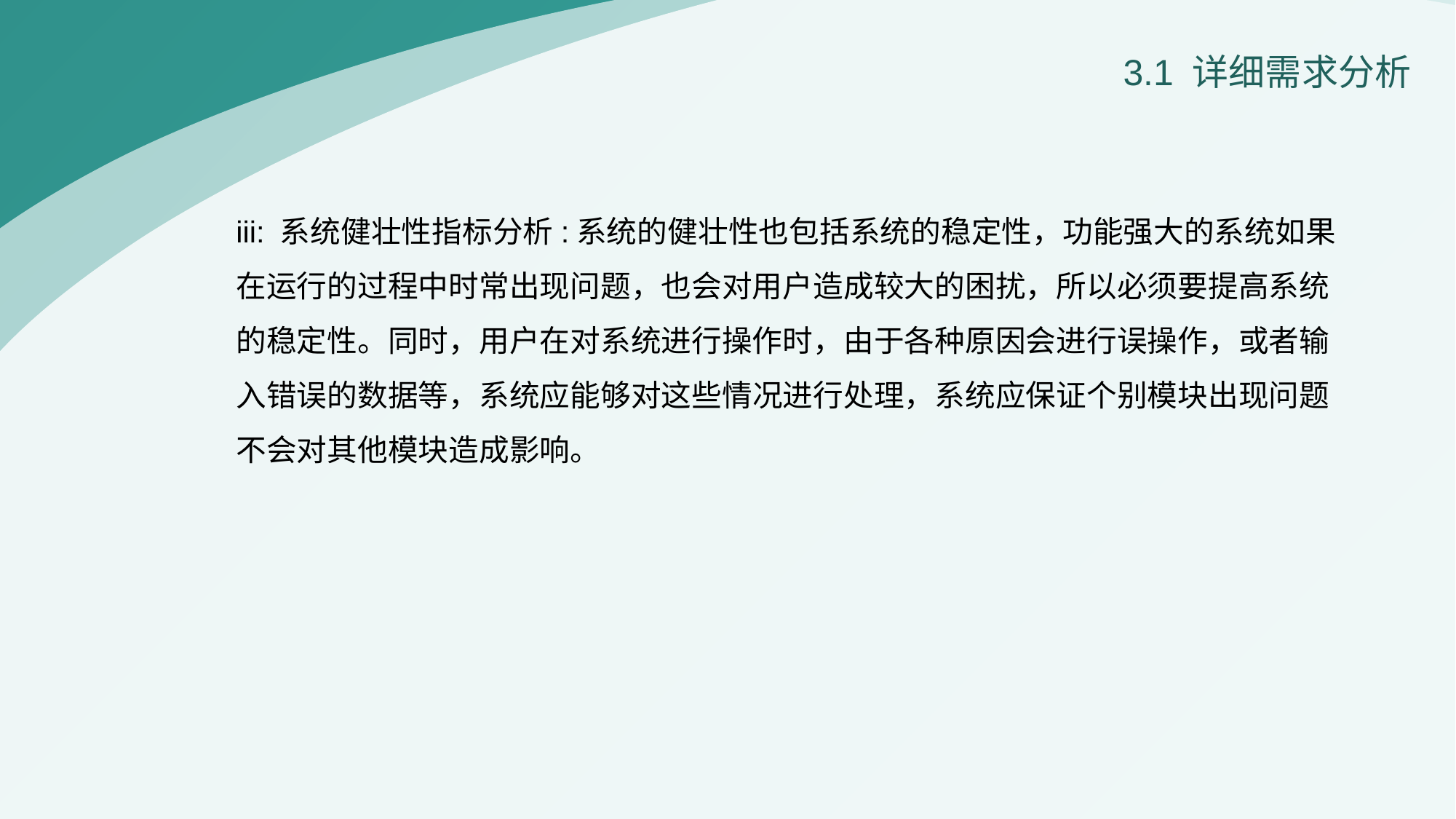

3.1 详细需求分析
iii: 系统健壮性指标分析:系统的健壮性也包括系统的稳定性，功能强大的系统如果在运行的过程中时常出现问题，也会对用户造成较大的困扰，所以必须要提高系统的稳定性。同时，用户在对系统进行操作时，由于各种原因会进行误操作，或者输入错误的数据等，系统应能够对这些情况进行处理，系统应保证个别模块出现问题不会对其他模块造成影响。